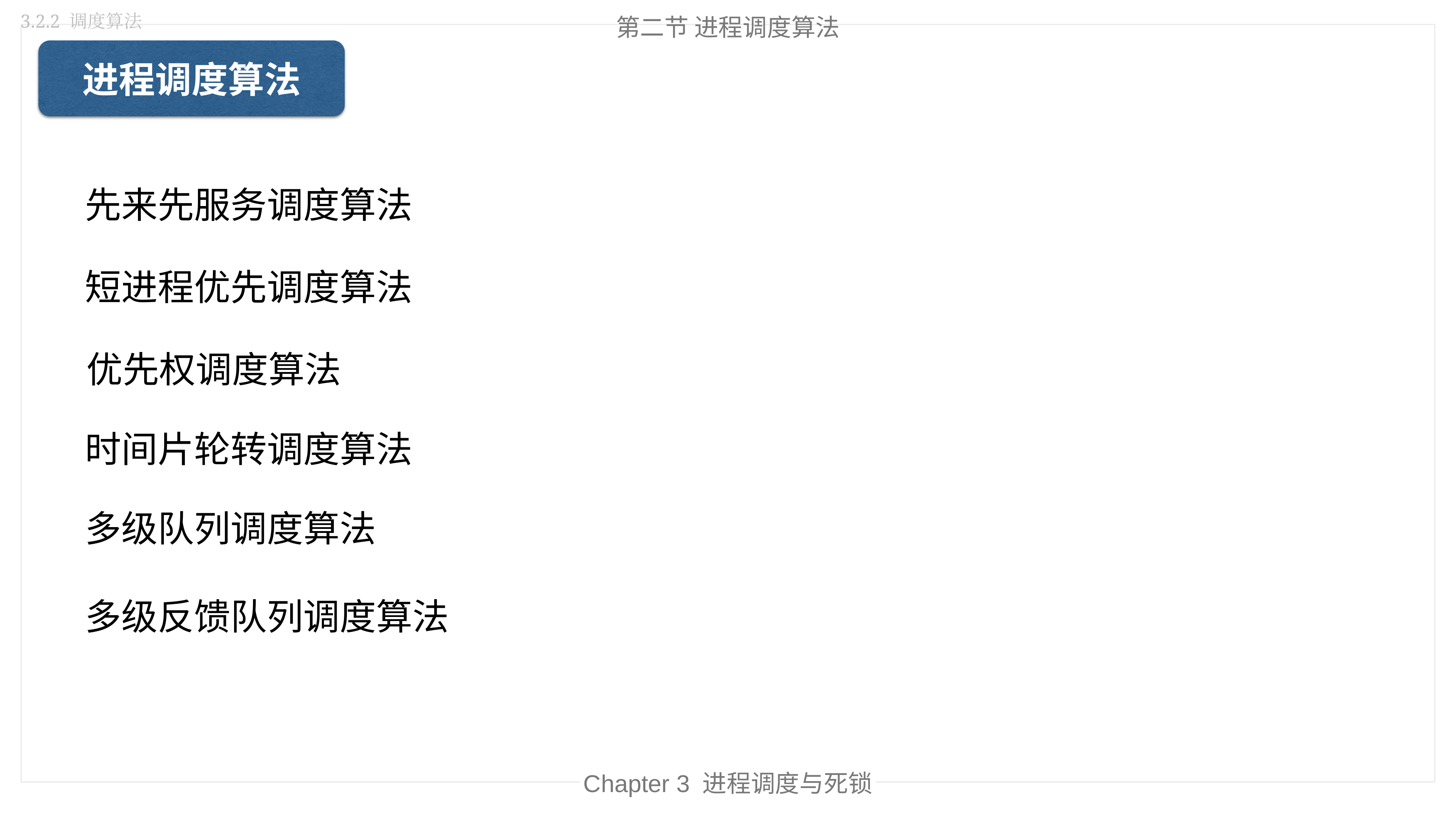

第二节 进程调度算法
3.2.2 调度算法
进程调度算法
先来先服务调度算法
短进程优先调度算法
优先权调度算法
时间片轮转调度算法
多级队列调度算法
多级反馈队列调度算法
Chapter 3 进程调度与死锁